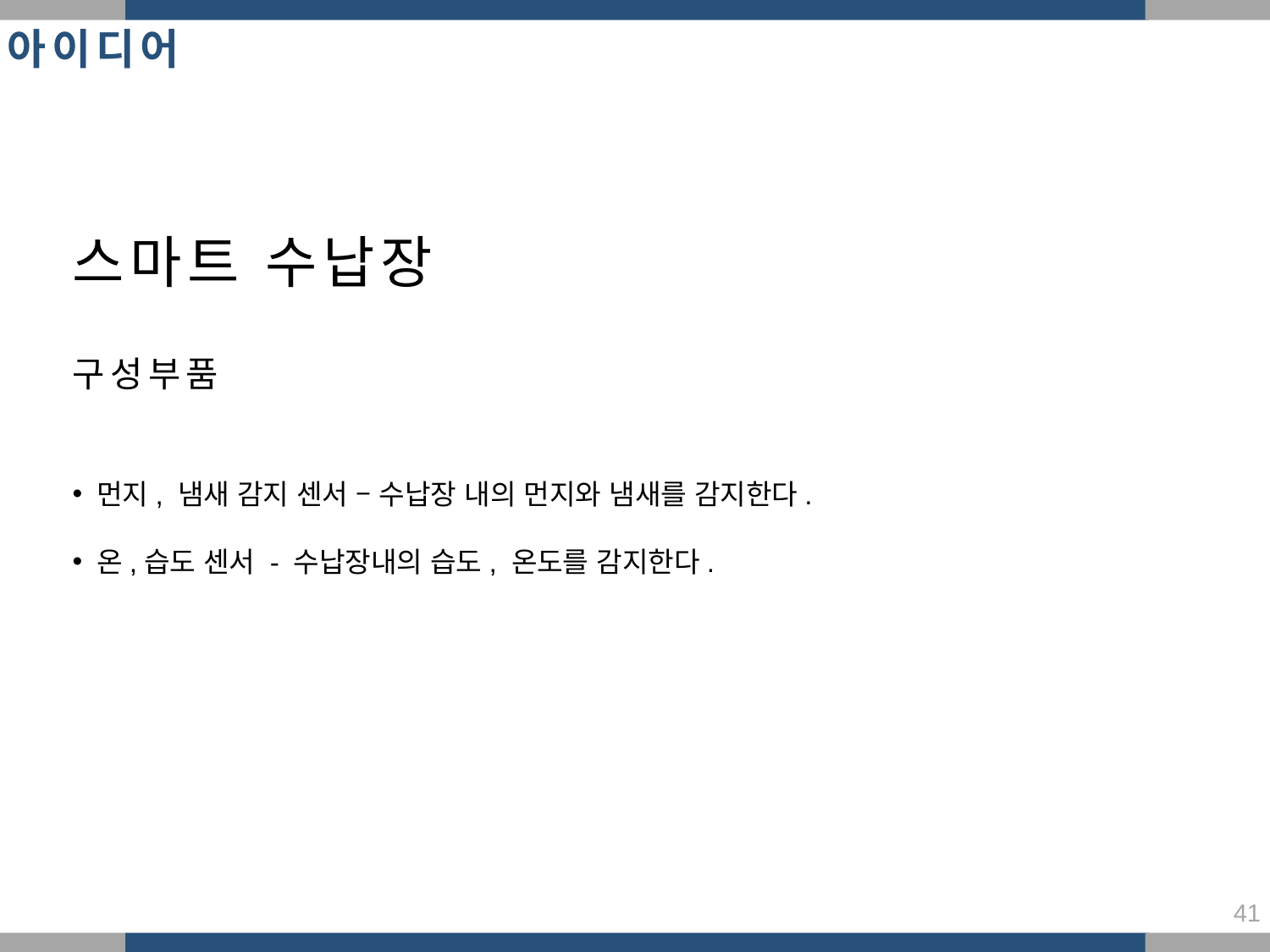

아이디어
스마트 수납장
구성부품
 먼지, 냄새 감지 센서 – 수납장 내의 먼지와 냄새를 감지한다.

 온,습도 센서 - 수납장내의 습도, 온도를 감지한다.
41